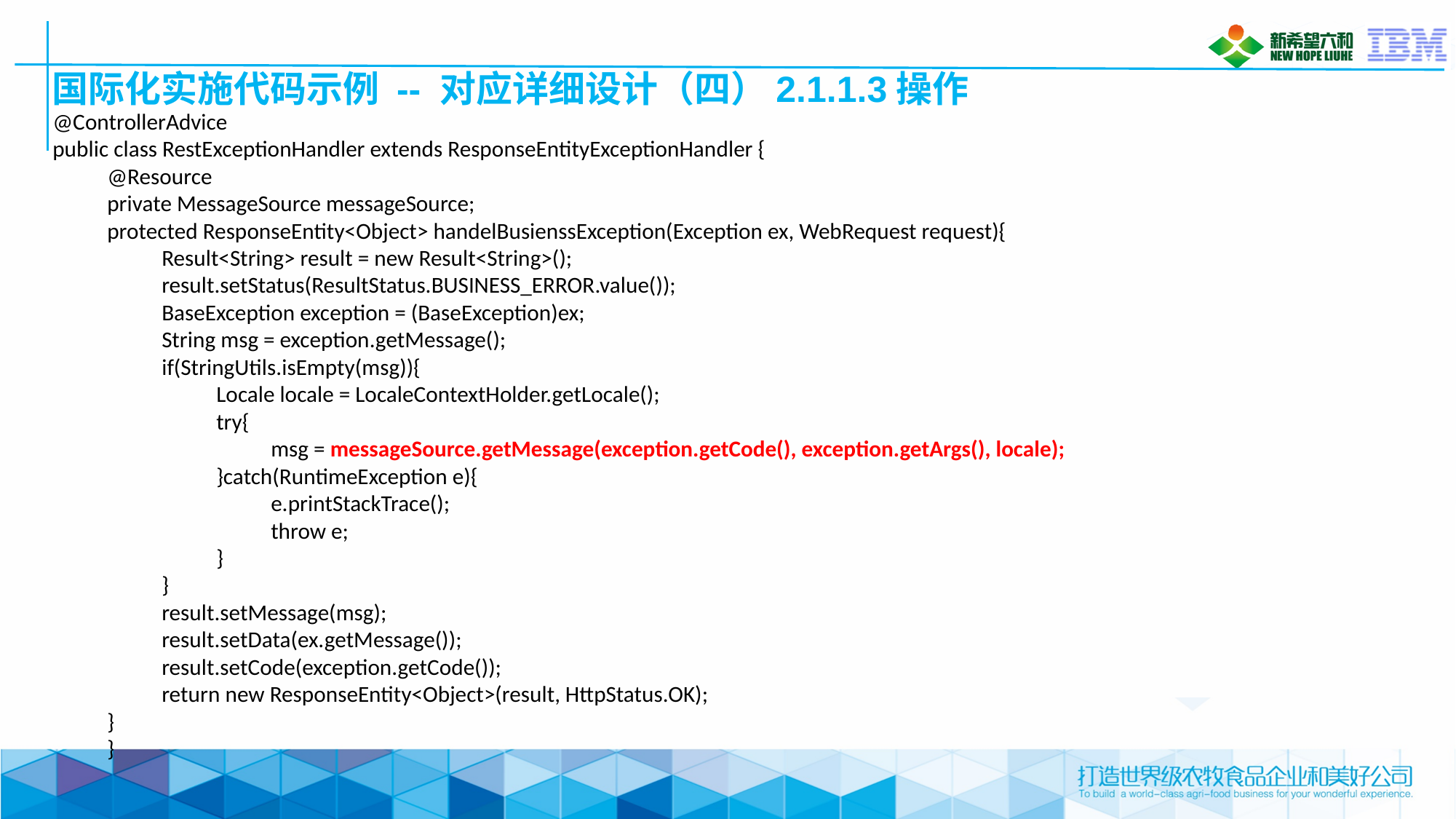

# 国际化实施代码示例 -- 对应详细设计（四）2.1.1.3操作
@ControllerAdvice
public class RestExceptionHandler extends ResponseEntityExceptionHandler {
@Resource
private MessageSource messageSource;
protected ResponseEntity<Object> handelBusienssException(Exception ex, WebRequest request){
Result<String> result = new Result<String>();
result.setStatus(ResultStatus.BUSINESS_ERROR.value());
BaseException exception = (BaseException)ex;
String msg = exception.getMessage();
if(StringUtils.isEmpty(msg)){
Locale locale = LocaleContextHolder.getLocale();
try{
msg = messageSource.getMessage(exception.getCode(), exception.getArgs(), locale);
}catch(RuntimeException e){
e.printStackTrace();
throw e;
}
}
result.setMessage(msg);
result.setData(ex.getMessage());
result.setCode(exception.getCode());
return new ResponseEntity<Object>(result, HttpStatus.OK);
}
}